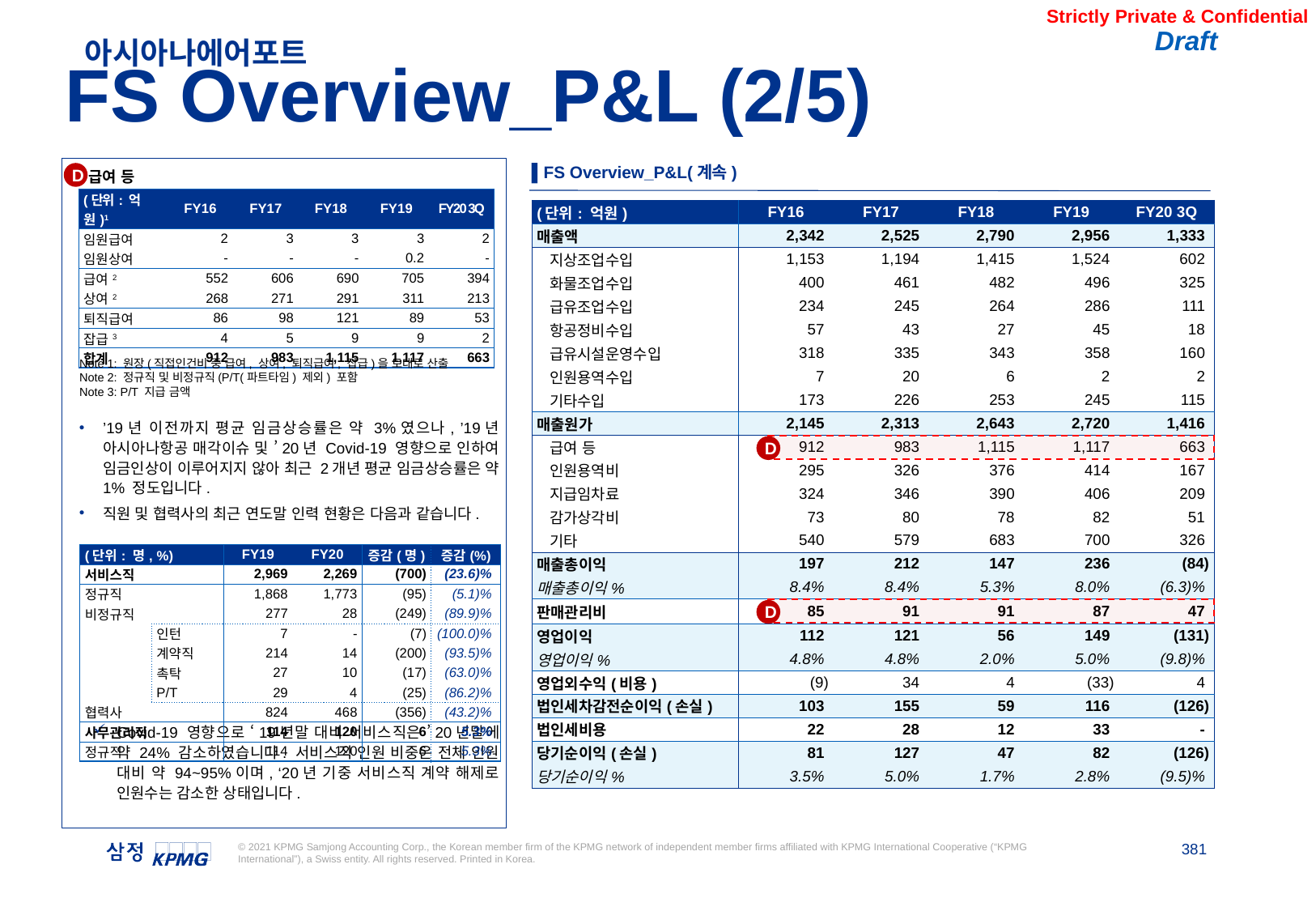

아시아나에어포트
FS Overview_P&L (2/5)
▌FS Overview_P&L(계속)

급여 등

’19년 이전까지 평균 임금상승률은 약 3%였으나, ’19년 아시아나항공 매각이슈 및 ’20년 Covid-19 영향으로 인하여 임금인상이 이루어지지 않아 최근 2개년 평균 임금상승률은 약 1% 정도입니다.
직원 및 협력사의 최근 연도말 인력 현황은 다음과 같습니다.

Covid-19 영향으로 ‘19년말 대비 서비스직은 ’20년말에 약 24% 감소하였습니다. 서비스직 인원 비중은 전체 인원 대비 약 94~95%이며, ‘20년 기중 서비스직 계약 해제로 인원수는 감소한 상태입니다.

D
| (단위: 억원)1 | FY16 | FY17 | FY18 | FY19 | FY20 3Q |
| --- | --- | --- | --- | --- | --- |
| 임원급여 | 2 | 3 | 3 | 3 | 2 |
| 임원상여 | - | - | - | 0.2 | - |
| 급여2 | 552 | 606 | 690 | 705 | 394 |
| 상여2 | 268 | 271 | 291 | 311 | 213 |
| 퇴직급여 | 86 | 98 | 121 | 89 | 53 |
| 잡급3 | 4 | 5 | 9 | 9 | 2 |
| 합계 | 912 | 983 | 1,115 | 1,117 | 663 |
| (단위: 억원) | FY16 | FY17 | FY18 | FY19 | FY20 3Q |
| --- | --- | --- | --- | --- | --- |
| 매출액 | 2,342 | 2,525 | 2,790 | 2,956 | 1,333 |
| 지상조업수입 | 1,153 | 1,194 | 1,415 | 1,524 | 602 |
| 화물조업수입 | 400 | 461 | 482 | 496 | 325 |
| 급유조업수입 | 234 | 245 | 264 | 286 | 111 |
| 항공정비수입 | 57 | 43 | 27 | 45 | 18 |
| 급유시설운영수입 | 318 | 335 | 343 | 358 | 160 |
| 인원용역수입 | 7 | 20 | 6 | 2 | 2 |
| 기타수입 | 173 | 226 | 253 | 245 | 115 |
| 매출원가 | 2,145 | 2,313 | 2,643 | 2,720 | 1,416 |
| 급여 등 | 912 | 983 | 1,115 | 1,117 | 663 |
| 인원용역비 | 295 | 326 | 376 | 414 | 167 |
| 지급임차료 | 324 | 346 | 390 | 406 | 209 |
| 감가상각비 | 73 | 80 | 78 | 82 | 51 |
| 기타 | 540 | 579 | 683 | 700 | 326 |
| 매출총이익 | 197 | 212 | 147 | 236 | (84) |
| 매출총이익% | 8.4% | 8.4% | 5.3% | 8.0% | (6.3)% |
| 판매관리비 | 85 | 91 | 91 | 87 | 47 |
| 영업이익 | 112 | 121 | 56 | 149 | (131) |
| 영업이익% | 4.8% | 4.8% | 2.0% | 5.0% | (9.8)% |
| 영업외수익(비용) | (9) | 34 | 4 | (33) | 4 |
| 법인세차감전순이익(손실) | 103 | 155 | 59 | 116 | (126) |
| 법인세비용 | 22 | 28 | 12 | 33 | - |
| 당기순이익(손실) | 81 | 127 | 47 | 82 | (126) |
| 당기순이익% | 3.5% | 5.0% | 1.7% | 2.8% | (9.5)% |
Note 1: 원장(직접인건비 중 급여, 상여, 퇴직급여, 잡급)을 토대로 산출
Note 2: 정규직 및 비정규직(P/T(파트타임) 제외) 포함
Note 3: P/T 지급 금액

D
| (단위: 명, %) |  | FY19 | FY20 | 증감(명) | 증감(%) |
| --- | --- | --- | --- | --- | --- |
| 서비스직 |  | 2,969 | 2,269 | (700) | (23.6)% |
| 정규직 |  | 1,868 | 1,773 | (95) | (5.1)% |
| 비정규직 |  | 277 | 28 | (249) | (89.9)% |
|  | 인턴 | 7 | - | (7) | (100.0)% |
|  | 계약직 | 214 | 14 | (200) | (93.5)% |
|  | 촉탁 | 27 | 10 | (17) | (63.0)% |
|  | P/T | 29 | 4 | (25) | (86.2)% |
| 협력사 |  | 824 | 468 | (356) | (43.2)% |
| 사무관리직 |  | 114 | 120 | 6 | 5.3% |
| 정규직 |  | 114 | 120 | 6 | 5.3% |

D